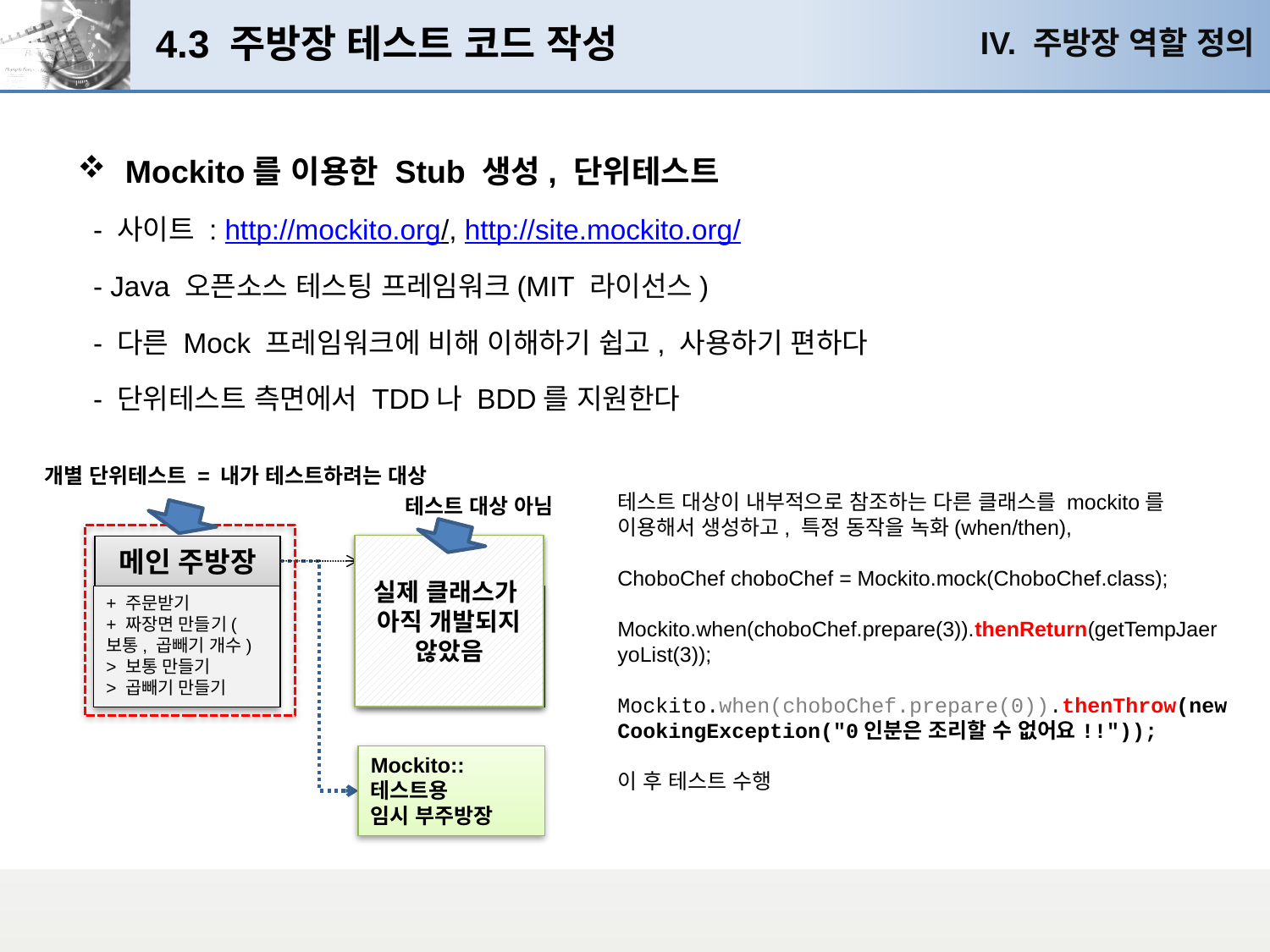

# 4.3 주방장 테스트 코드 작성
IV. 주방장 역할 정의
Mockito를 이용한 Stub 생성, 단위테스트
  - 사이트 : http://mockito.org/, http://site.mockito.org/
  - Java 오픈소스 테스팅 프레임워크(MIT 라이선스)
  - 다른 Mock 프레임워크에 비해 이해하기 쉽고, 사용하기 편하다
  - 단위테스트 측면에서 TDD나 BDD를 지원한다
개별 단위테스트 = 내가 테스트하려는 대상

테스트 대상이 내부적으로 참조하는 다른 클래스를 mockito를 이용해서 생성하고, 특정 동작을 녹화(when/then),

ChoboChef choboChef = Mockito.mock(ChoboChef.class);

Mockito.when(choboChef.prepare(3)).thenReturn(getTempJaeryoList(3));

Mockito.when(choboChef.prepare(0)).thenThrow(new CookingException("0인분은 조리할 수 없어요!!"));

이 후 테스트 수행
테스트 대상 아님

실제 클래스가
아직 개발되지
않았음
메인 주방장
부 주방장
- 춘장볶기
- 고기볶기
- 면 삶기
+ 주문받기
+ 짜장면 만들기(보통, 곱빼기 개수)
> 보통 만들기
> 곱빼기 만들기
Mockito::
테스트용
임시 부주방장